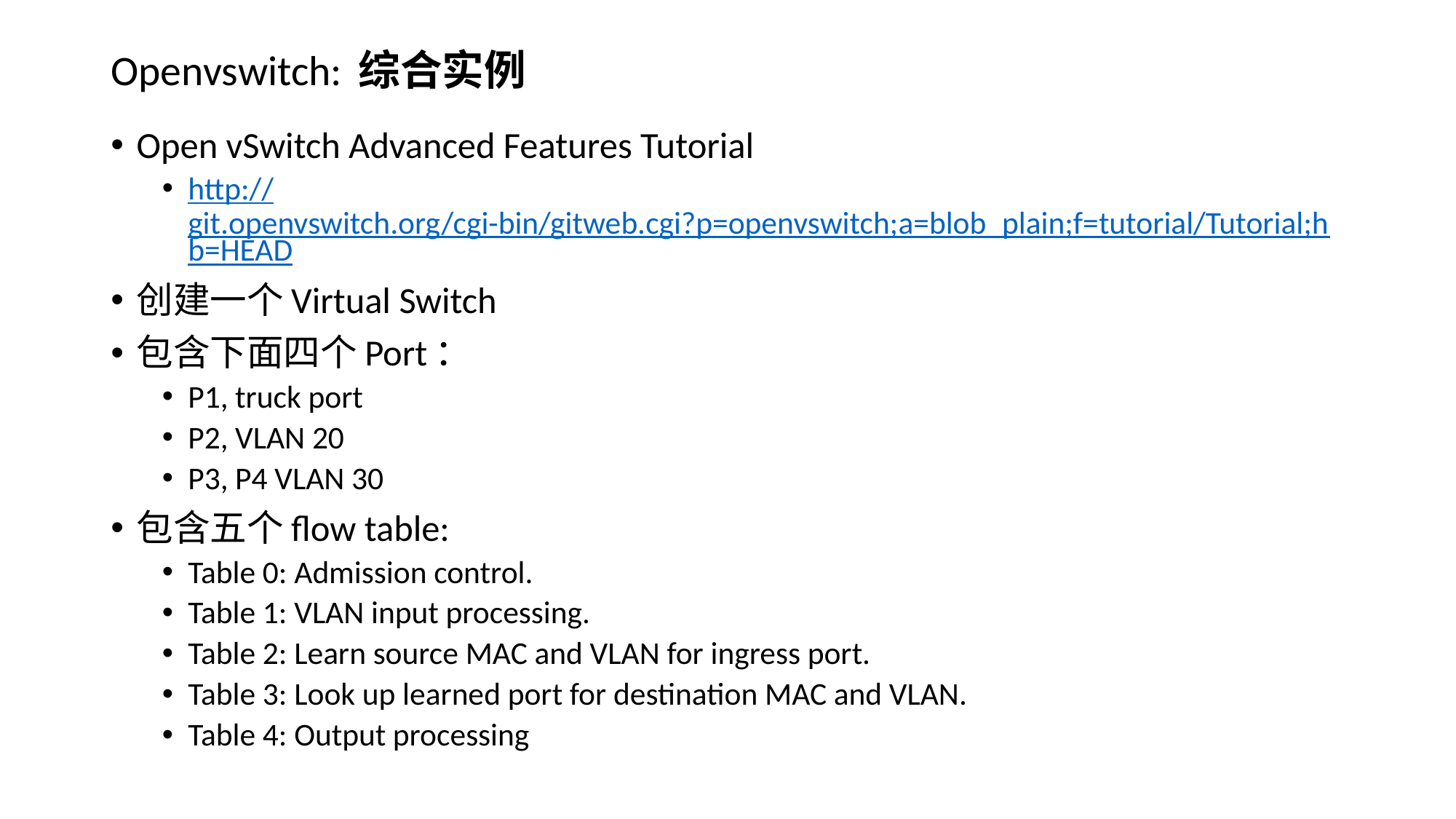

# Openvswitch: 综合实例
Open vSwitch Advanced Features Tutorial
http://git.openvswitch.org/cgi-bin/gitweb.cgi?p=openvswitch;a=blob_plain;f=tutorial/Tutorial;hb=HEAD
创建一个Virtual Switch
包含下面四个Port：
P1, truck port
P2, VLAN 20
P3, P4 VLAN 30
包含五个flow table:
Table 0: Admission control.
Table 1: VLAN input processing.
Table 2: Learn source MAC and VLAN for ingress port.
Table 3: Look up learned port for destination MAC and VLAN.
Table 4: Output processing